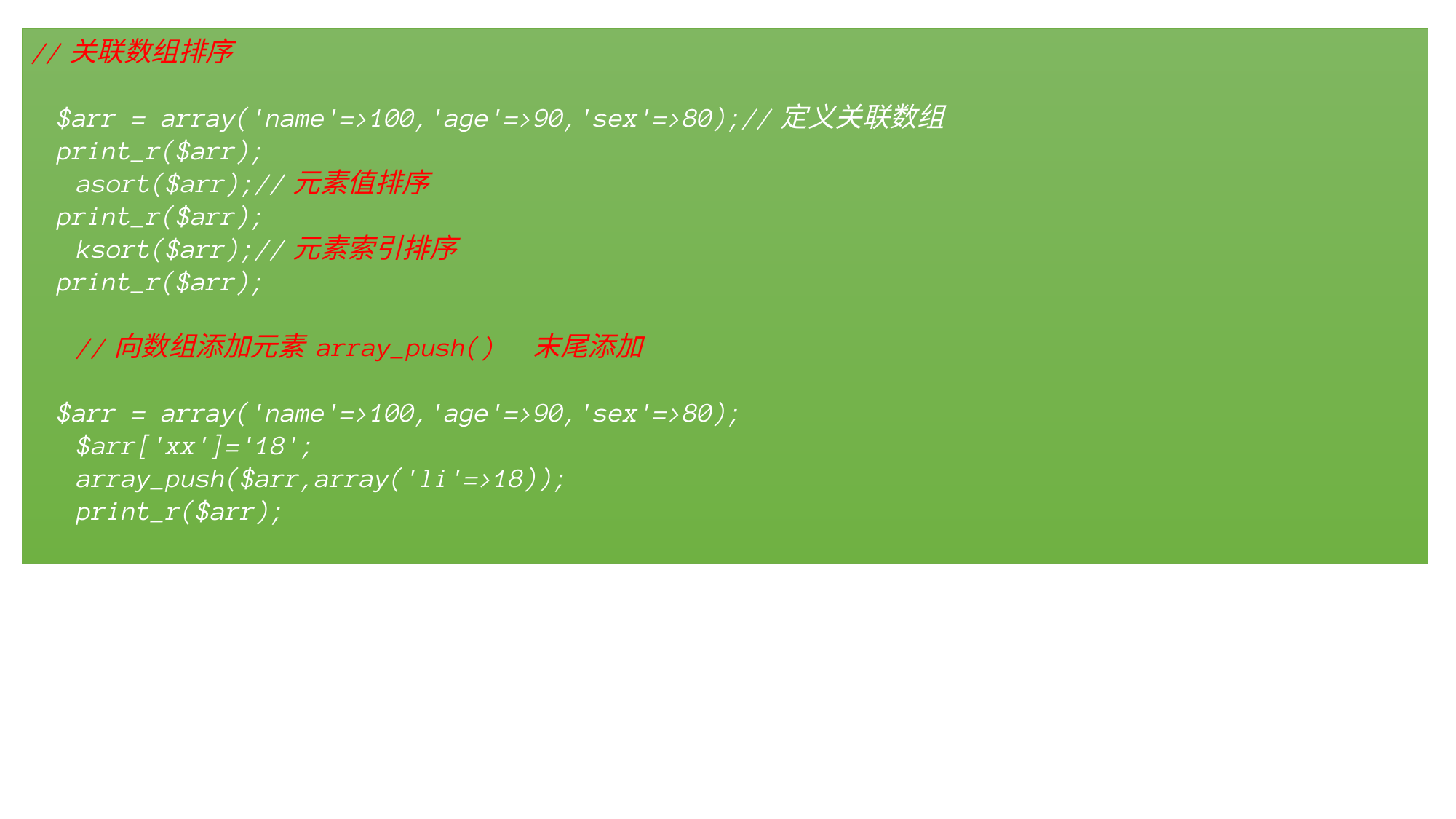

//关联数组排序
   $arr = array('name'=>100,'age'=>90,'sex'=>80);//定义关联数组
   print_r($arr);
   asort($arr);//元素值排序
   print_r($arr);
   ksort($arr);//元素索引排序
   print_r($arr);
   //向数组添加元素 array_push()  末尾添加
   $arr = array('name'=>100,'age'=>90,'sex'=>80);
   $arr['xx']='18';
   array_push($arr,array('li'=>18));
   print_r($arr);